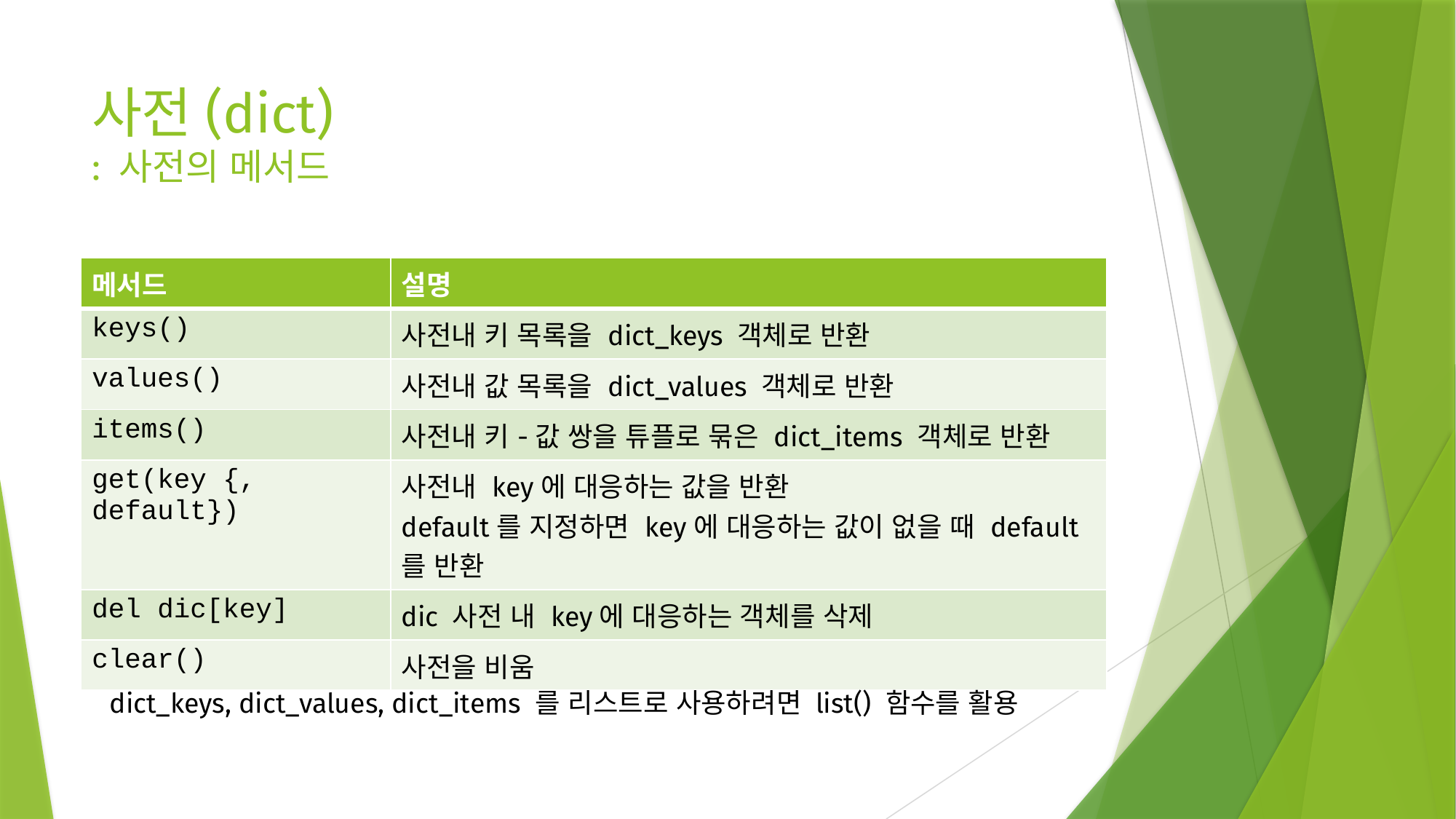

# 사전(dict) : 사전의 메서드
| 메서드 | 설명 |
| --- | --- |
| keys() | 사전내 키 목록을 dict\_keys 객체로 반환 |
| values() | 사전내 값 목록을 dict\_values 객체로 반환 |
| items() | 사전내 키-값 쌍을 튜플로 묶은 dict\_items 객체로 반환 |
| get(key {, default}) | 사전내 key에 대응하는 값을 반환 default를 지정하면 key에 대응하는 값이 없을 때 default를 반환 |
| del dic[key] | dic 사전 내 key에 대응하는 객체를 삭제 |
| clear() | 사전을 비움 |
dict_keys, dict_values, dict_items 를 리스트로 사용하려면 list() 함수를 활용